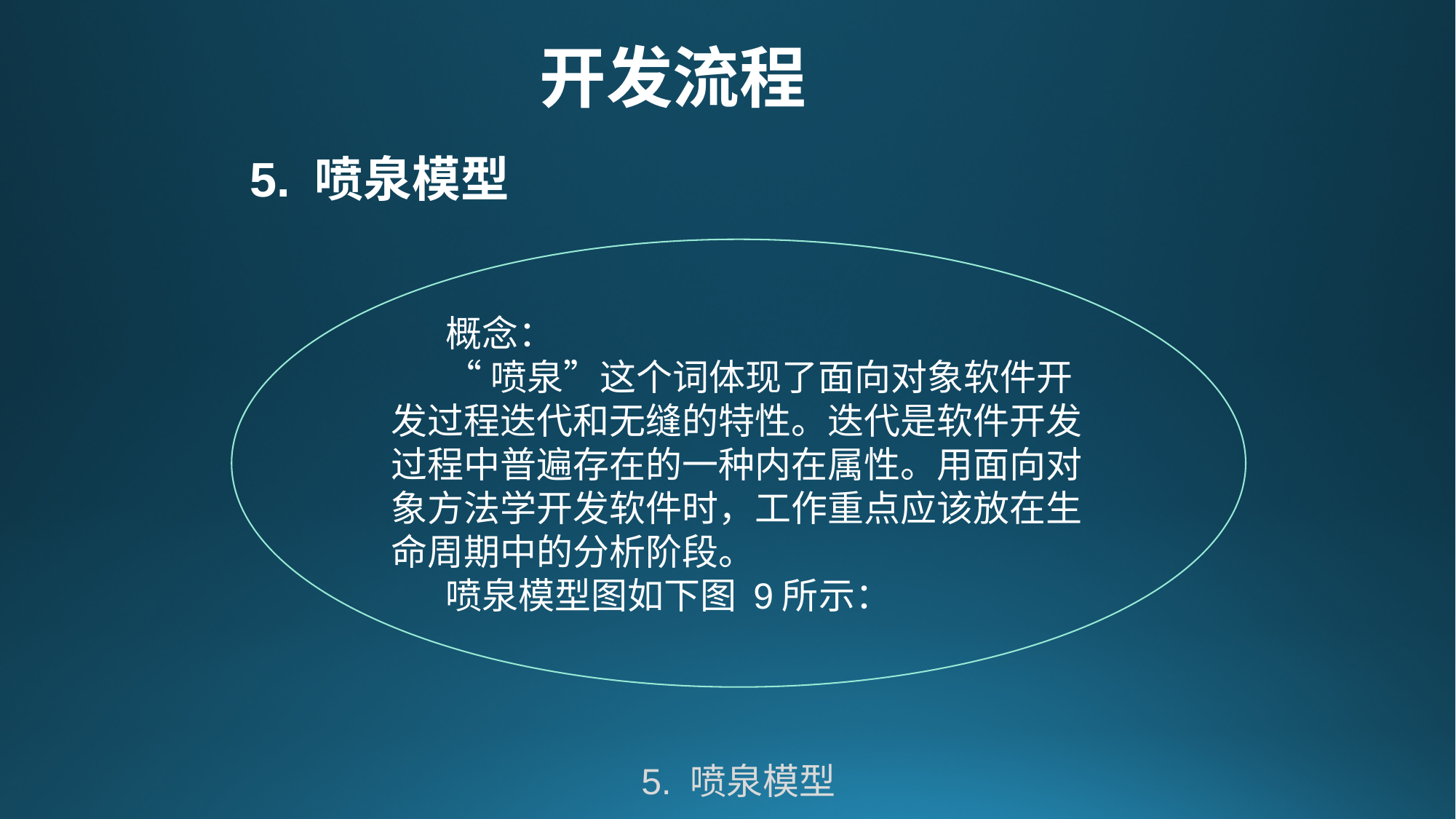

开发流程
5. 喷泉模型
概念：
“喷泉”这个词体现了面向对象软件开发过程迭代和无缝的特性。迭代是软件开发过程中普遍存在的一种内在属性。用面向对象方法学开发软件时，工作重点应该放在生命周期中的分析阶段。
喷泉模型图如下图 9所示：
5. 喷泉模型